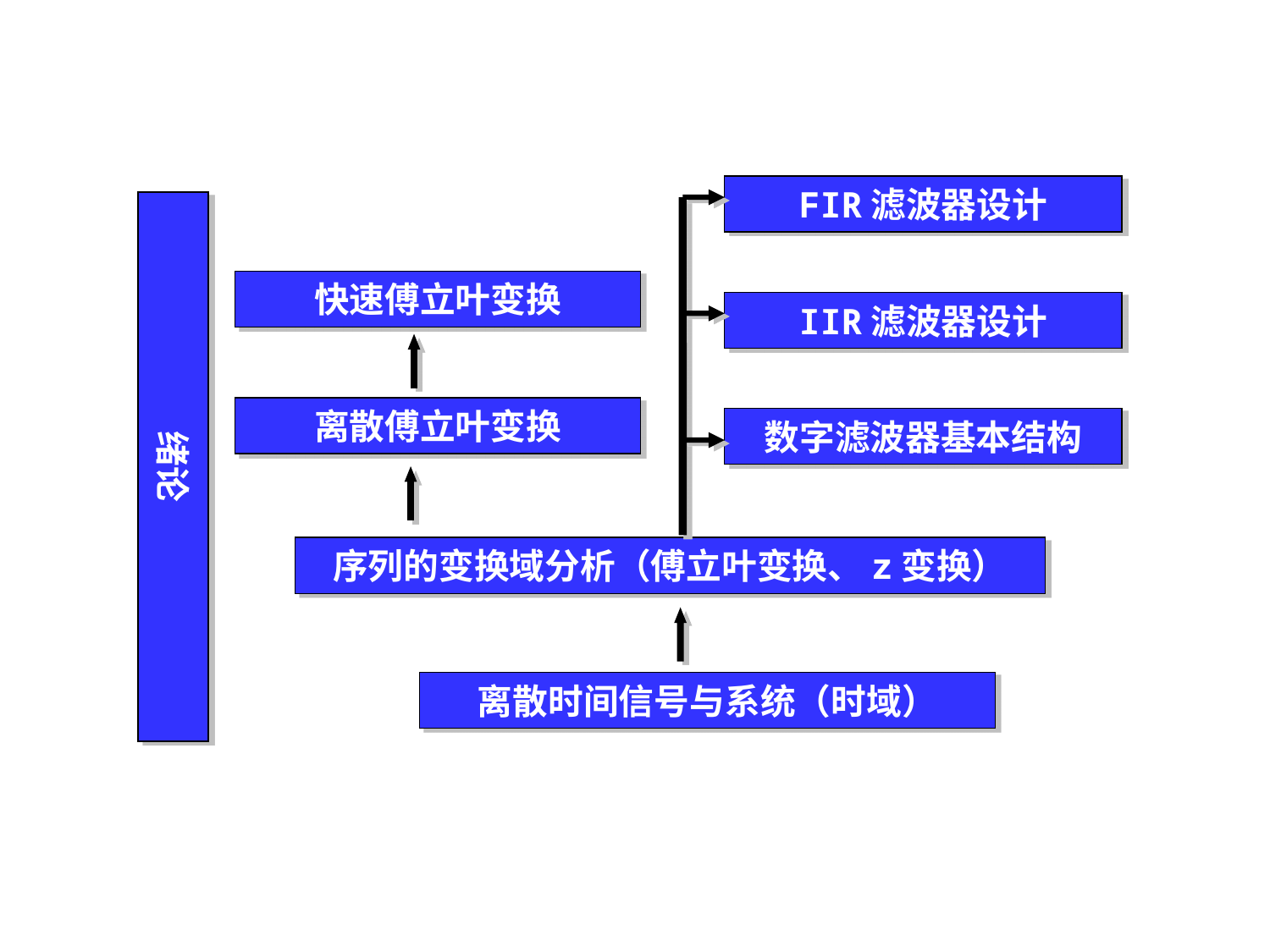

FIR滤波器设计
绪论

快速傅立叶变换
IIR滤波器设计

离散傅立叶变换
数字滤波器基本结构

序列的变换域分析（傅立叶变换、z变换）

离散时间信号与系统（时域）